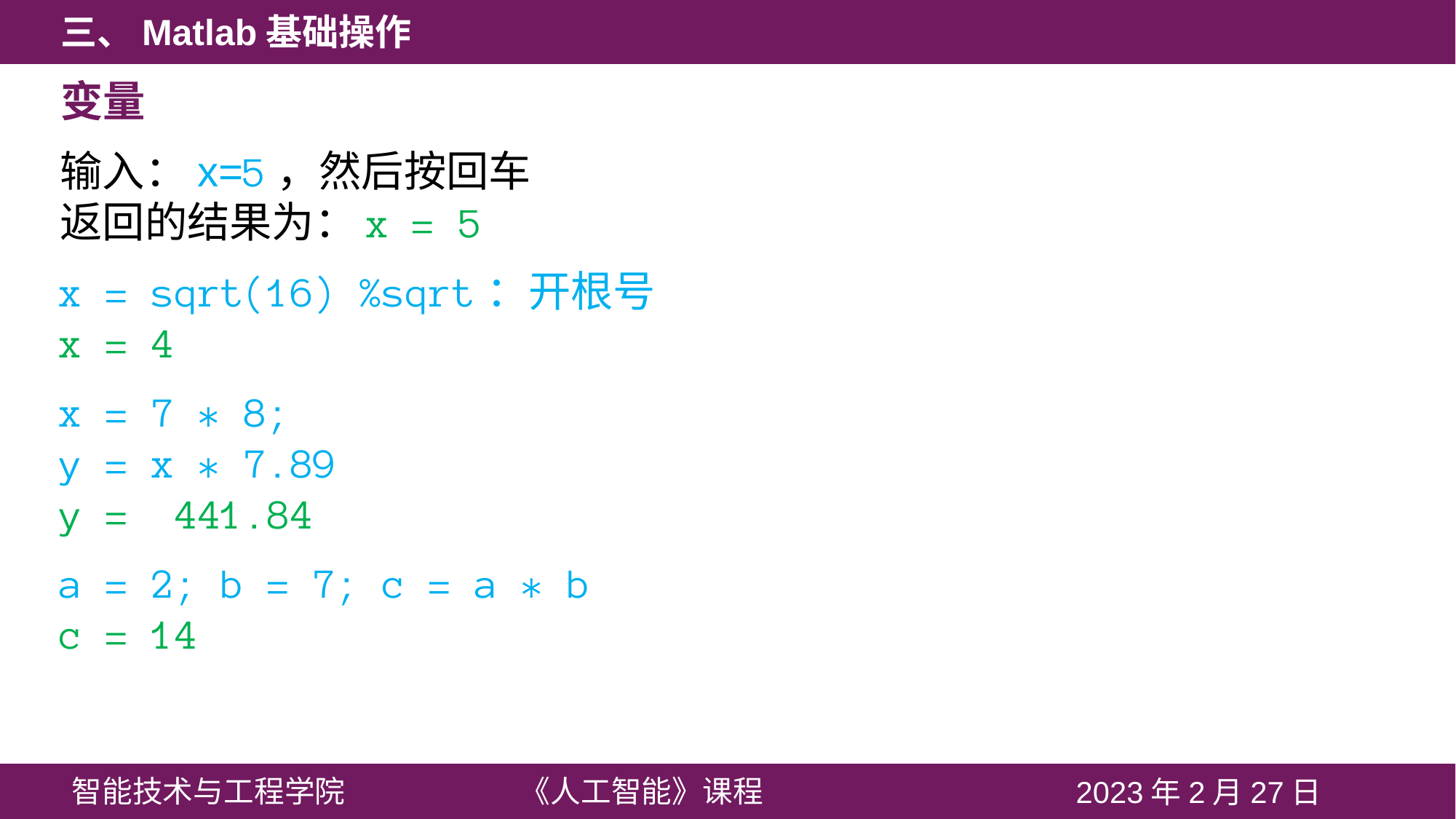

变量
输入：x=5，然后按回车
返回的结果为：x = 5
x = sqrt(16) %sqrt：开根号
x = 4
x = 7 * 8;
y = x * 7.89
y =  441.84
a = 2; b = 7; c = a * b
c = 14